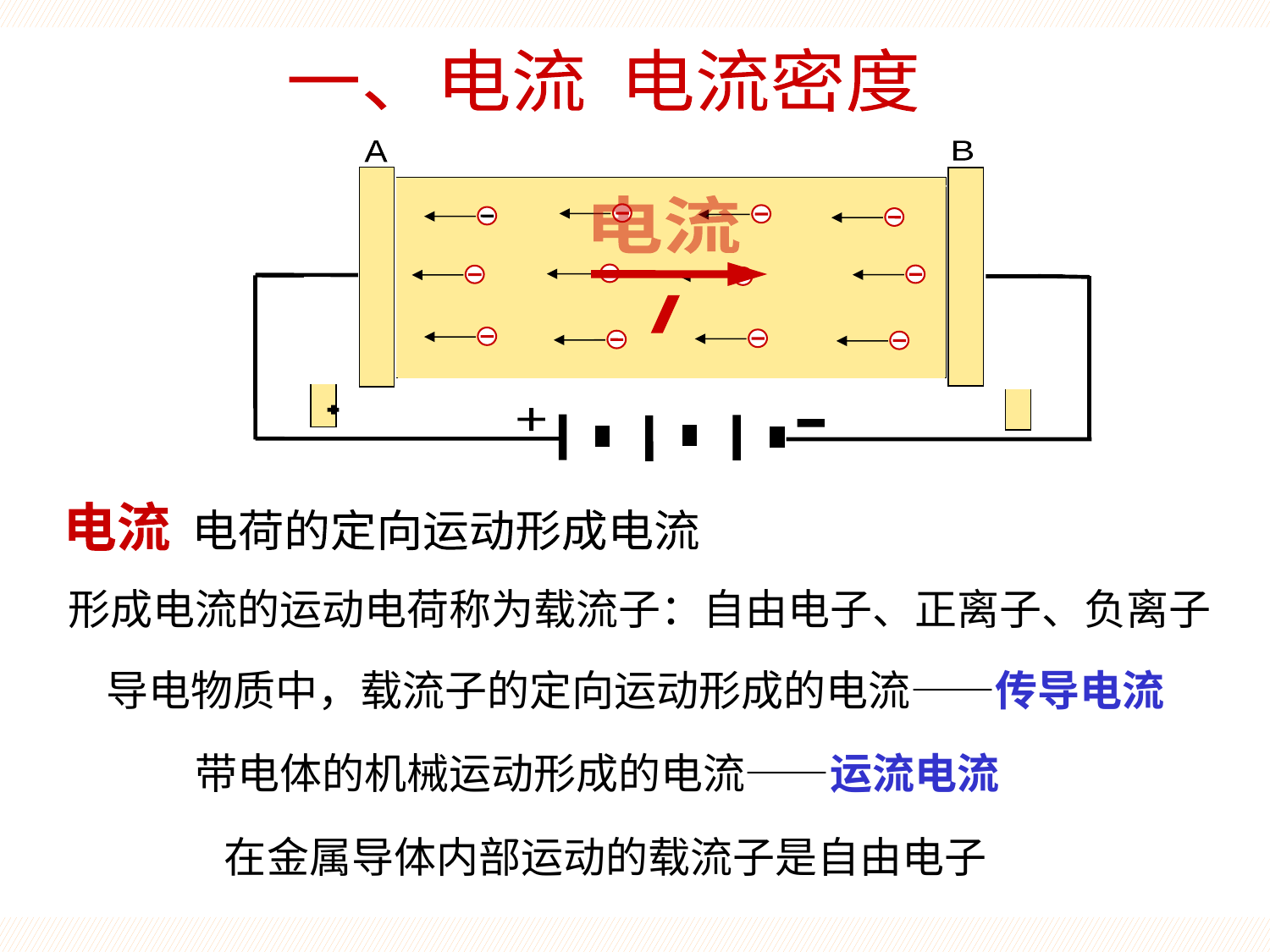

引言
一、电流  电流密度

A
B

B
A

导体静电平衡时

O
E
内

等  势  体
+

电流
当导体两端有电势差时
非等势体
V

V
B
A
自由电子定向漂移

I
电流
电荷的定向运动形成电流
形成电流的运动电荷称为载流子：自由电子、正离子、负离子
导电物质中，载流子的定向运动形成的电流——传导电流
带电体的机械运动形成的电流——运流电流
在金属导体内部运动的载流子是自由电子